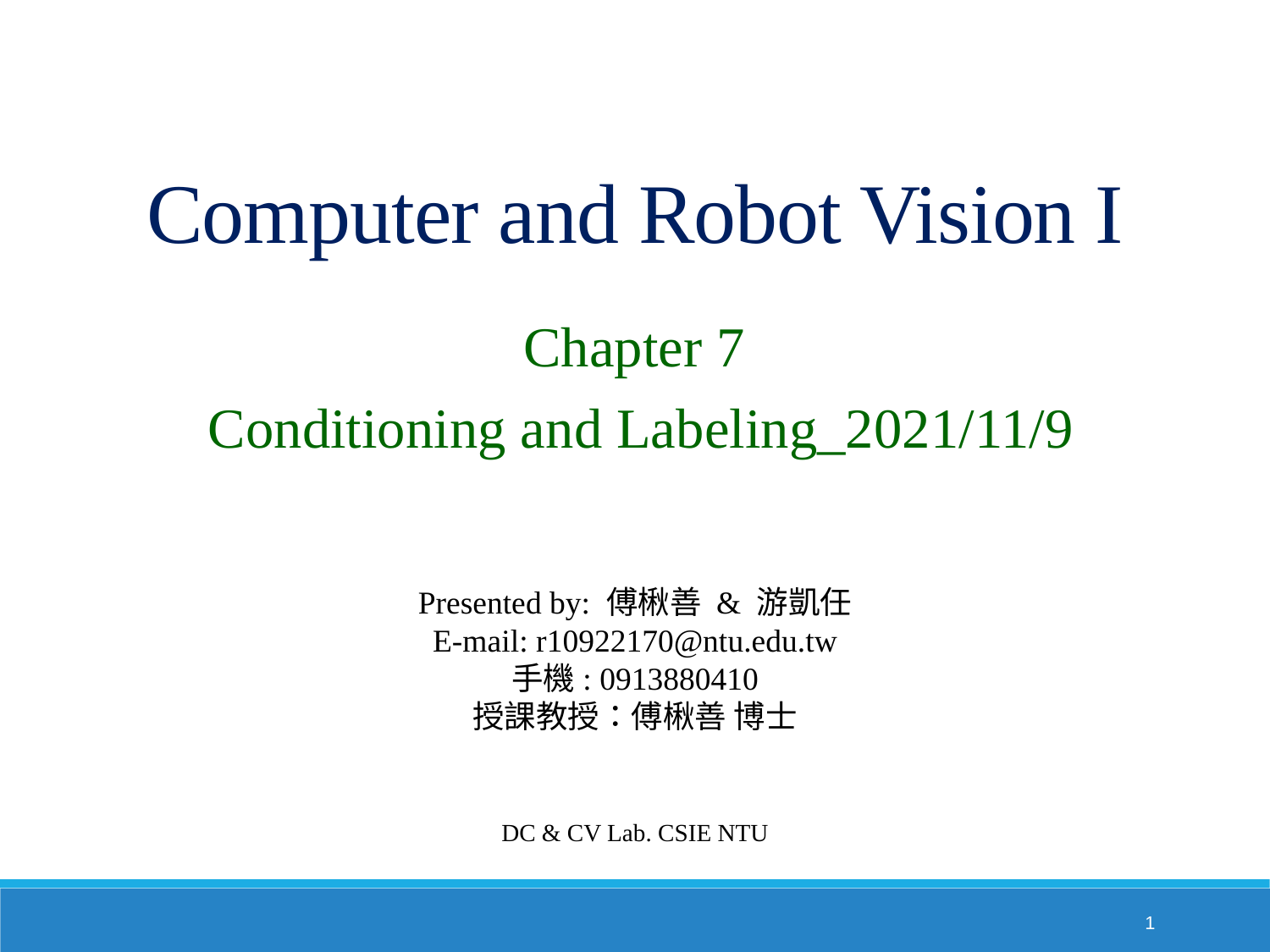

Computer and Robot Vision I
Chapter 7
Conditioning and Labeling_2021/11/9

Presented by: 傅楸善 & 游凱任
E-mail: r10922170@ntu.edu.tw
手機: 0913880410
授課教授：傅楸善 博士
DC & CV Lab. CSIE NTU
1